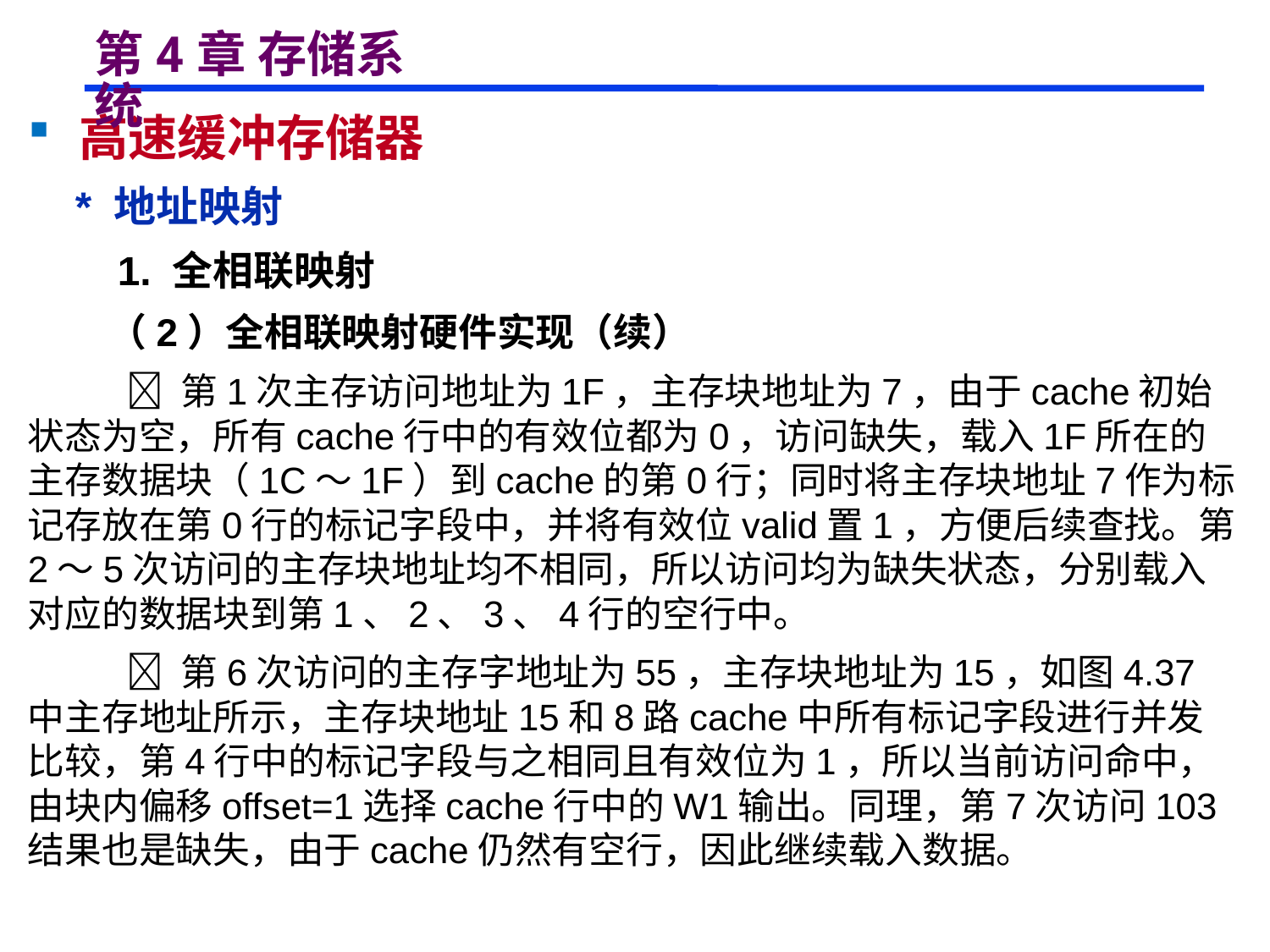

# 第4章 存储系统
 高速缓冲存储器
    * 地址映射
        1. 全相联映射
        （2）全相联映射硬件实现（续）
            ♦ 第1次主存访问地址为1F，主存块地址为7，由于cache初始状态为空，所有cache行中的有效位都为0，访问缺失，载入1F所在的主存数据块（1C～1F）到cache的第0行；同时将主存块地址7作为标记存放在第0行的标记字段中，并将有效位valid置1，方便后续查找。第2～5次访问的主存块地址均不相同，所以访问均为缺失状态，分别载入对应的数据块到第1、2、3、4行的空行中。
            ♦ 第6次访问的主存字地址为55，主存块地址为15，如图4.37中主存地址所示，主存块地址15和8路cache中所有标记字段进行并发比较，第4行中的标记字段与之相同且有效位为1，所以当前访问命中，由块内偏移offset=1选择cache行中的W1输出。同理，第7次访问103结果也是缺失，由于cache仍然有空行，因此继续载入数据。